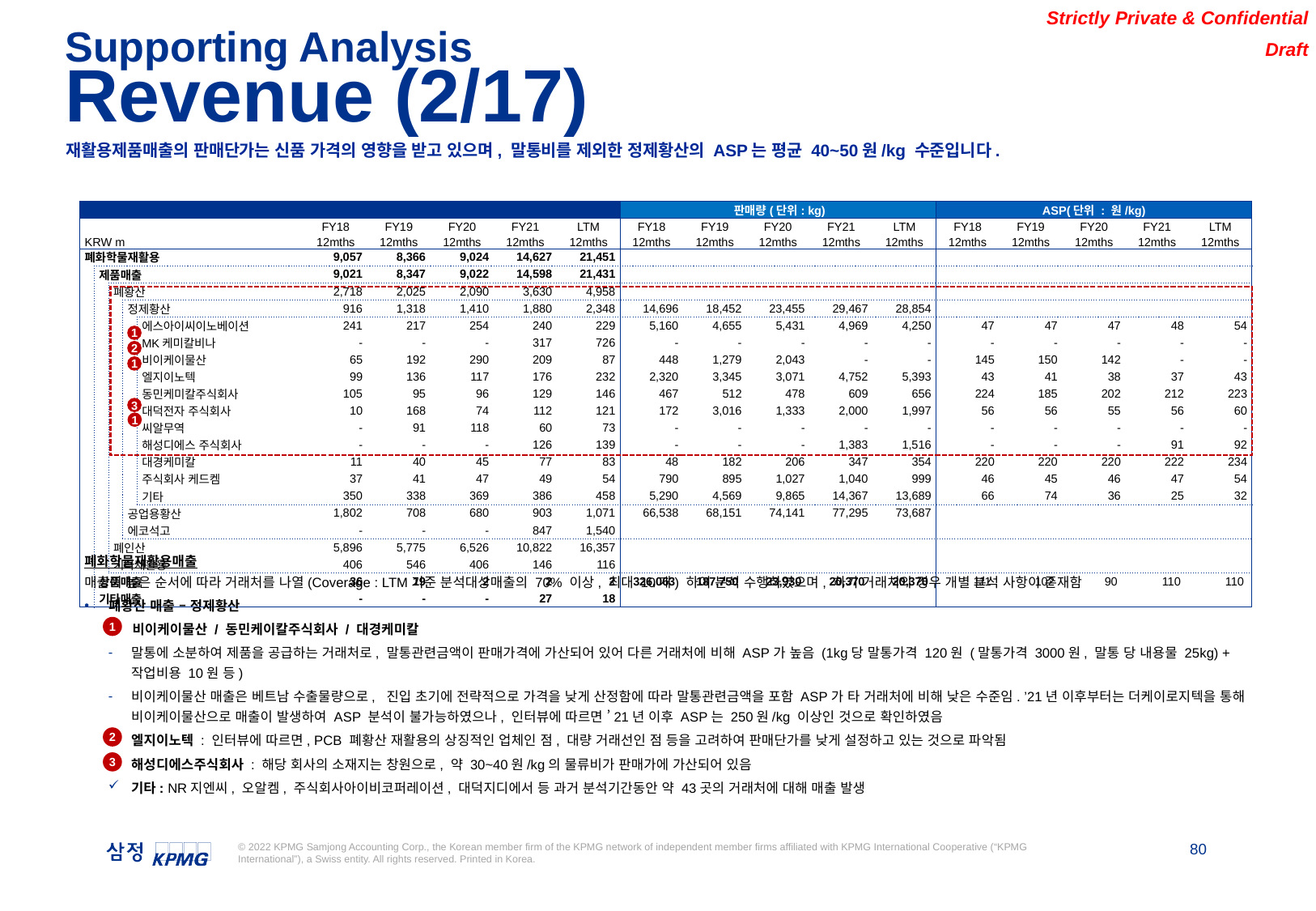

Supporting Analysis
Revenue (2/17)
재활용제품매출의 판매단가는 신품 가격의 영향을 받고 있으며, 말통비를 제외한 정제황산의 ASP는 평균 40~50원/kg 수준입니다.
|  |  |  |  |  |  |  |  |  |  | 판매량(단위: kg) |  |  |  |  | ASP(단위 : 원/kg) |  |  |  |  |
| --- | --- | --- | --- | --- | --- | --- | --- | --- | --- | --- | --- | --- | --- | --- | --- | --- | --- | --- | --- |
|  |  |  |  |  | FY18 | FY19 | FY20 | FY21 | LTM | FY18 | FY19 | FY20 | FY21 | LTM | FY18 | FY19 | FY20 | FY21 | LTM |
| KRW m |  |  |  |  | 12mths | 12mths | 12mths | 12mths | 12mths | 12mths | 12mths | 12mths | 12mths | 12mths | 12mths | 12mths | 12mths | 12mths | 12mths |
| 폐화학물재활용 |  |  |  |  | 9,057 | 8,366 | 9,024 | 14,627 | 21,451 |  |  |  |  |  |  |  |  |  |  |
|  | 제품매출 |  |  |  | 9,021 | 8,347 | 9,022 | 14,598 | 21,431 |  |  |  |  |  |  |  |  |  |  |
|  |  | 폐황산 |  |  | 2,718 | 2,025 | 2,090 | 3,630 | 4,958 |  |  |  |  |  |  |  |  |  |  |
|  |  |  | 정제황산 |  | 916 | 1,318 | 1,410 | 1,880 | 2,348 | 14,696 | 18,452 | 23,455 | 29,467 | 28,854 |  |  |  |  |  |
|  |  |  |  | 에스아이씨이노베이션 | 241 | 217 | 254 | 240 | 229 | 5,160 | 4,655 | 5,431 | 4,969 | 4,250 | 47 | 47 | 47 | 48 | 54 |
|  |  |  |  | MK케미칼비나 | - | - | - | 317 | 726 | - | - | - | - | - | - | - | - | - | - |
|  |  |  |  | 비이케이물산 | 65 | 192 | 290 | 209 | 87 | 448 | 1,279 | 2,043 | - | - | 145 | 150 | 142 | - | - |
|  |  |  |  | 엘지이노텍 | 99 | 136 | 117 | 176 | 232 | 2,320 | 3,345 | 3,071 | 4,752 | 5,393 | 43 | 41 | 38 | 37 | 43 |
|  |  |  |  | 동민케미칼주식회사 | 105 | 95 | 96 | 129 | 146 | 467 | 512 | 478 | 609 | 656 | 224 | 185 | 202 | 212 | 223 |
|  |  |  |  | 대덕전자 주식회사 | 10 | 168 | 74 | 112 | 121 | 172 | 3,016 | 1,333 | 2,000 | 1,997 | 56 | 56 | 55 | 56 | 60 |
|  |  |  |  | 씨알무역 | - | 91 | 118 | 60 | 73 | - | - | - | - | - | - | - | - | - | - |
|  |  |  |  | 해성디에스 주식회사 | - | - | - | 126 | 139 | - | - | - | 1,383 | 1,516 | - | - | - | 91 | 92 |
|  |  |  |  | 대경케미칼 | 11 | 40 | 45 | 77 | 83 | 48 | 182 | 206 | 347 | 354 | 220 | 220 | 220 | 222 | 234 |
|  |  |  |  | 주식회사 케드켐 | 37 | 41 | 47 | 49 | 54 | 790 | 895 | 1,027 | 1,040 | 999 | 46 | 45 | 46 | 47 | 54 |
|  |  |  |  | 기타 | 350 | 338 | 369 | 386 | 458 | 5,290 | 4,569 | 9,865 | 14,367 | 13,689 | 66 | 74 | 36 | 25 | 32 |
|  |  |  | 공업용황산 |  | 1,802 | 708 | 680 | 903 | 1,071 | 66,538 | 68,151 | 74,141 | 77,295 | 73,687 |  |  |  |  |  |
|  |  |  | 에코석고 |  | - | - | - | 847 | 1,540 |  |  |  |  |  |  |  |  |  |  |
|  |  | 폐인산 |  |  | 5,896 | 5,775 | 6,526 | 10,822 | 16,357 |  |  |  |  |  |  |  |  |  |  |
|  |  | 기타재활용 |  |  | 406 | 546 | 406 | 146 | 116 |  |  |  |  |  |  |  |  |  |  |
|  | 상품매출 |  |  |  | 36 | 19 | 2 | 2 | 2 | 326,063 | 187,750 | 23,930 | 20,370 | 20,370 | 111 | 102 | 90 | 110 | 110 |
|  | 기타매출 |  |  |  | - | - | - | 27 | 18 |  |  |  |  |  |  |  |  |  |  |

1
2
1
3
1
폐화학물재활용매출
매출이 높은 순서에 따라 거래처를 나열(Coverage : LTM기준 분석대상매출의 70% 이상, 최대 10개) 하여 분석 수행하였으며, 하기 거래처의 경우 개별 분석 사항이 존재함
폐황산 매출 – 정제황산
비이케이물산 / 동민케이칼주식회사 / 대경케미칼
말통에 소분하여 제품을 공급하는 거래처로, 말통관련금액이 판매가격에 가산되어 있어 다른 거래처에 비해 ASP가 높음 (1kg당 말통가격 120원 (말통가격 3000원, 말통 당 내용물 25kg) + 작업비용 10원 등)
비이케이물산 매출은 베트남 수출물량으로,  진입 초기에 전략적으로 가격을 낮게 산정함에 따라 말통관련금액을 포함 ASP가 타 거래처에 비해 낮은 수준임. ’21년 이후부터는 더케이로지텍을 통해 비이케이물산으로 매출이 발생하여 ASP 분석이 불가능하였으나, 인터뷰에 따르면 ’21년 이후 ASP는 250원/kg 이상인 것으로 확인하였음
엘지이노텍 : 인터뷰에 따르면, PCB 폐황산 재활용의 상징적인 업체인 점, 대량 거래선인 점 등을 고려하여 판매단가를 낮게 설정하고 있는 것으로 파악됨
해성디에스주식회사 : 해당 회사의 소재지는 창원으로, 약 30~40원/kg의 물류비가 판매가에 가산되어 있음
기타: NR지엔씨, 오알켐, 주식회사아이비코퍼레이션, 대덕지디에서 등 과거 분석기간동안 약 43곳의 거래처에 대해 매출 발생
1
2
3